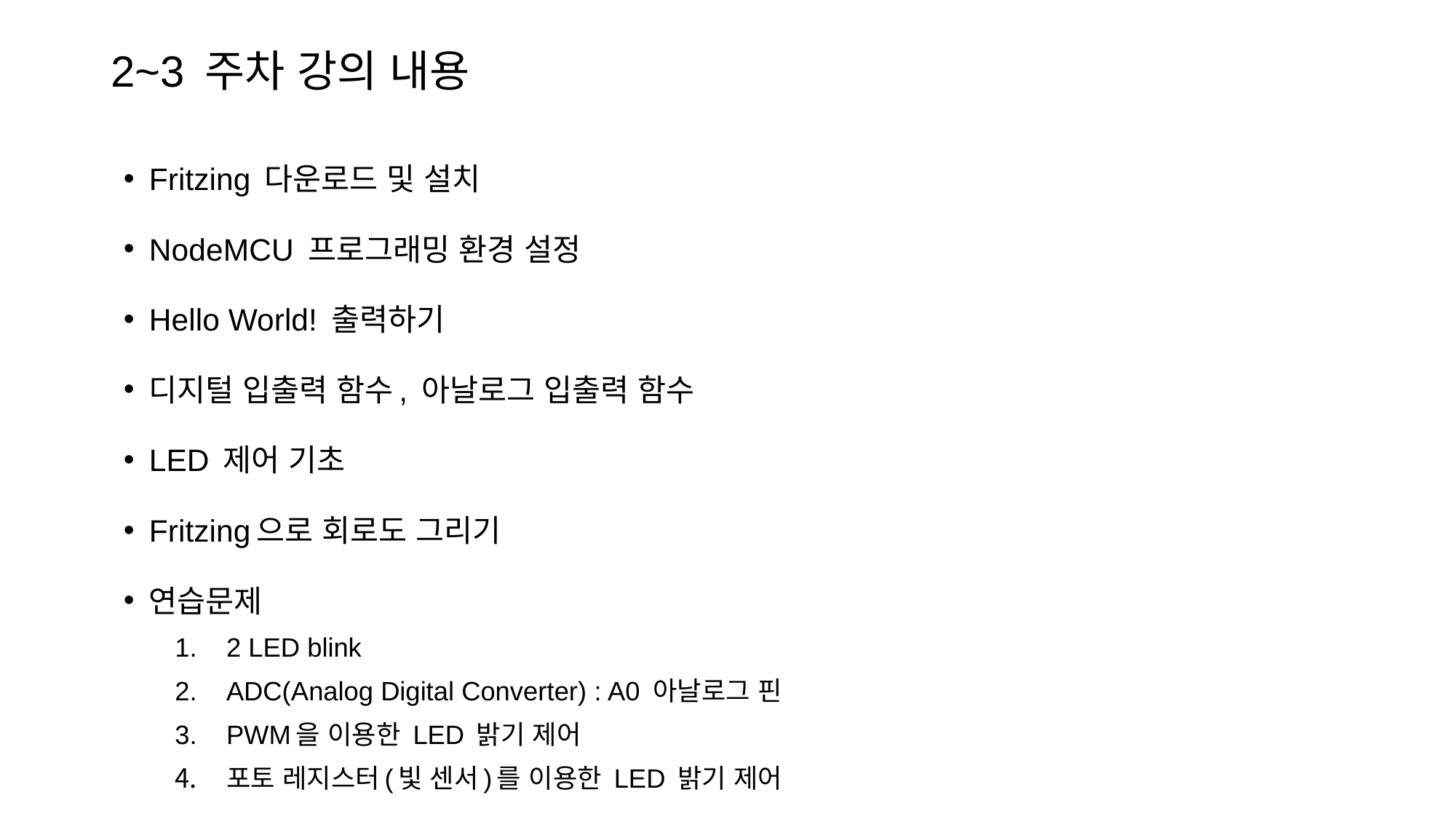

# 2~3 주차 강의 내용
Fritzing 다운로드 및 설치
NodeMCU 프로그래밍 환경 설정
Hello World! 출력하기
디지털 입출력 함수, 아날로그 입출력 함수
LED 제어 기초
Fritzing으로 회로도 그리기
연습문제
2 LED blink
ADC(Analog Digital Converter) : A0 아날로그 핀
PWM을 이용한 LED 밝기 제어
포토 레지스터(빛 센서)를 이용한 LED 밝기 제어